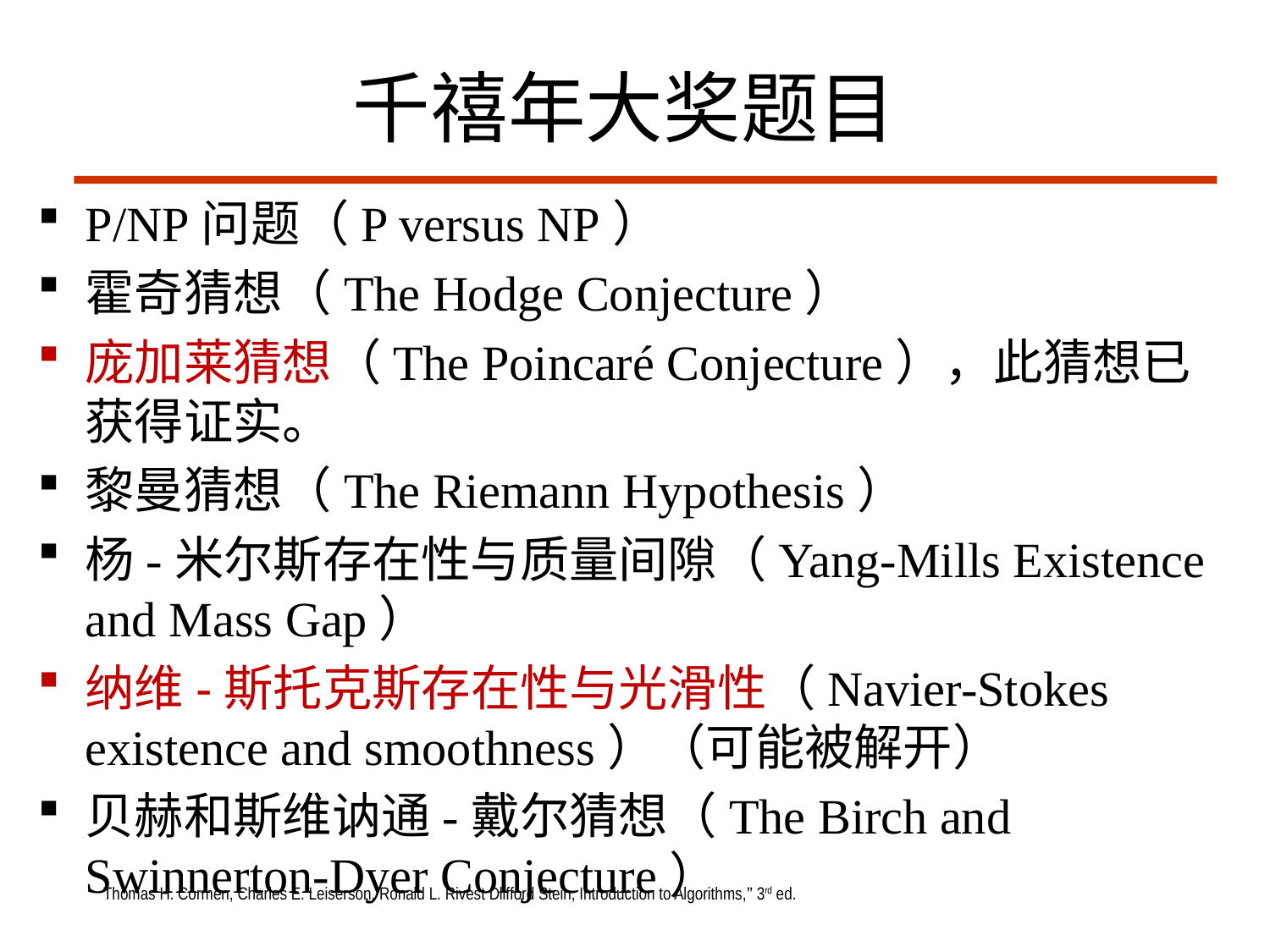

# 千禧年大奖题目
P/NP问题（P versus NP）
霍奇猜想（The Hodge Conjecture）
庞加莱猜想（The Poincaré Conjecture），此猜想已获得证实。
黎曼猜想（The Riemann Hypothesis）
杨-米尔斯存在性与质量间隙（Yang-Mills Existence and Mass Gap）
纳维-斯托克斯存在性与光滑性（Navier-Stokes existence and smoothness）（可能被解开）
贝赫和斯维讷通-戴尔猜想（The Birch and Swinnerton-Dyer Conjecture）